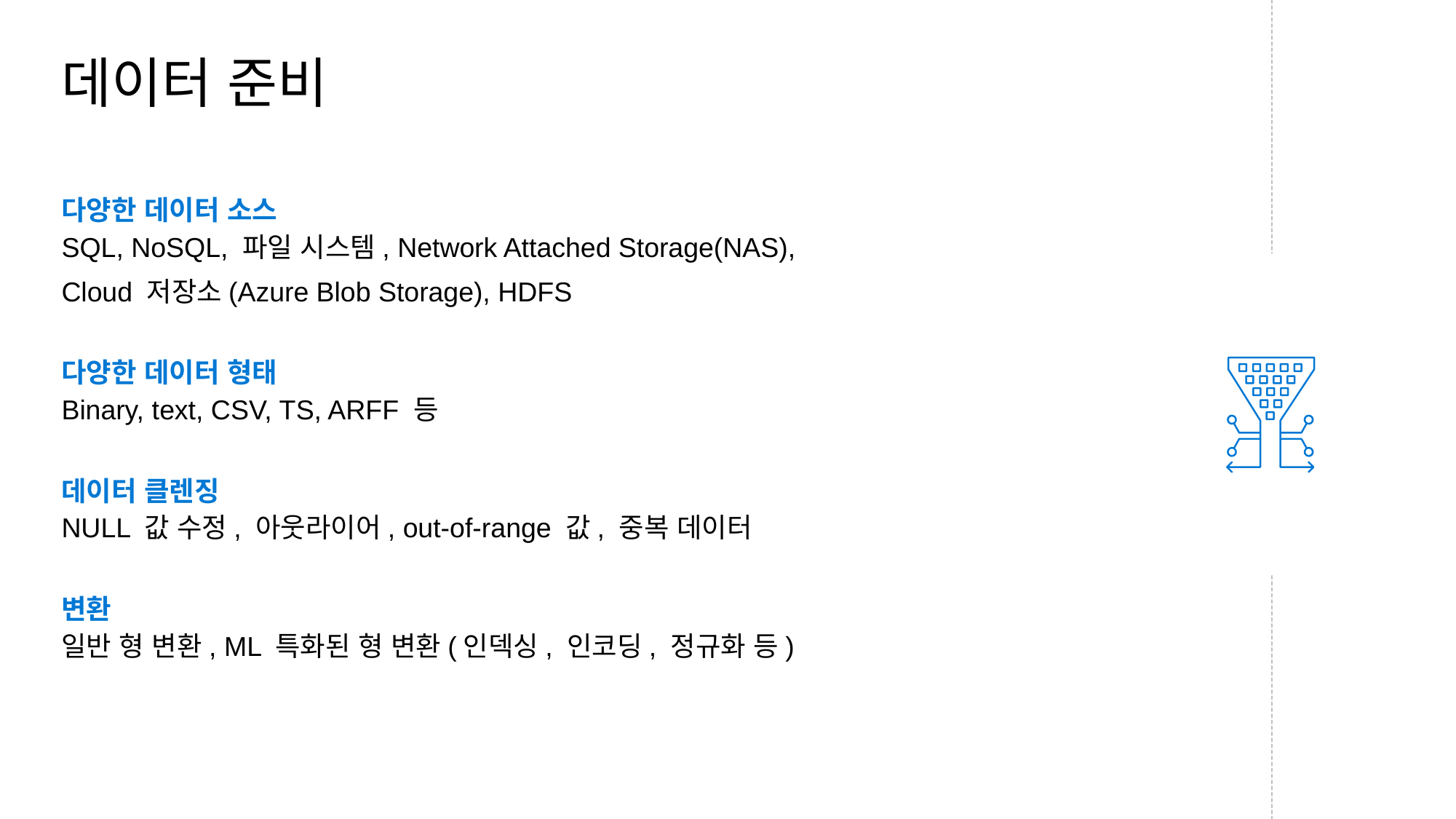

# 데이터 준비
다양한 데이터 소스
SQL, NoSQL, 파일 시스템, Network Attached Storage(NAS),
Cloud 저장소(Azure Blob Storage), HDFS

다양한 데이터 형태
Binary, text, CSV, TS, ARFF 등

데이터 클렌징
NULL 값 수정, 아웃라이어, out-of-range 값, 중복 데이터

변환
일반 형 변환, ML 특화된 형 변환(인덱싱, 인코딩, 정규화 등)